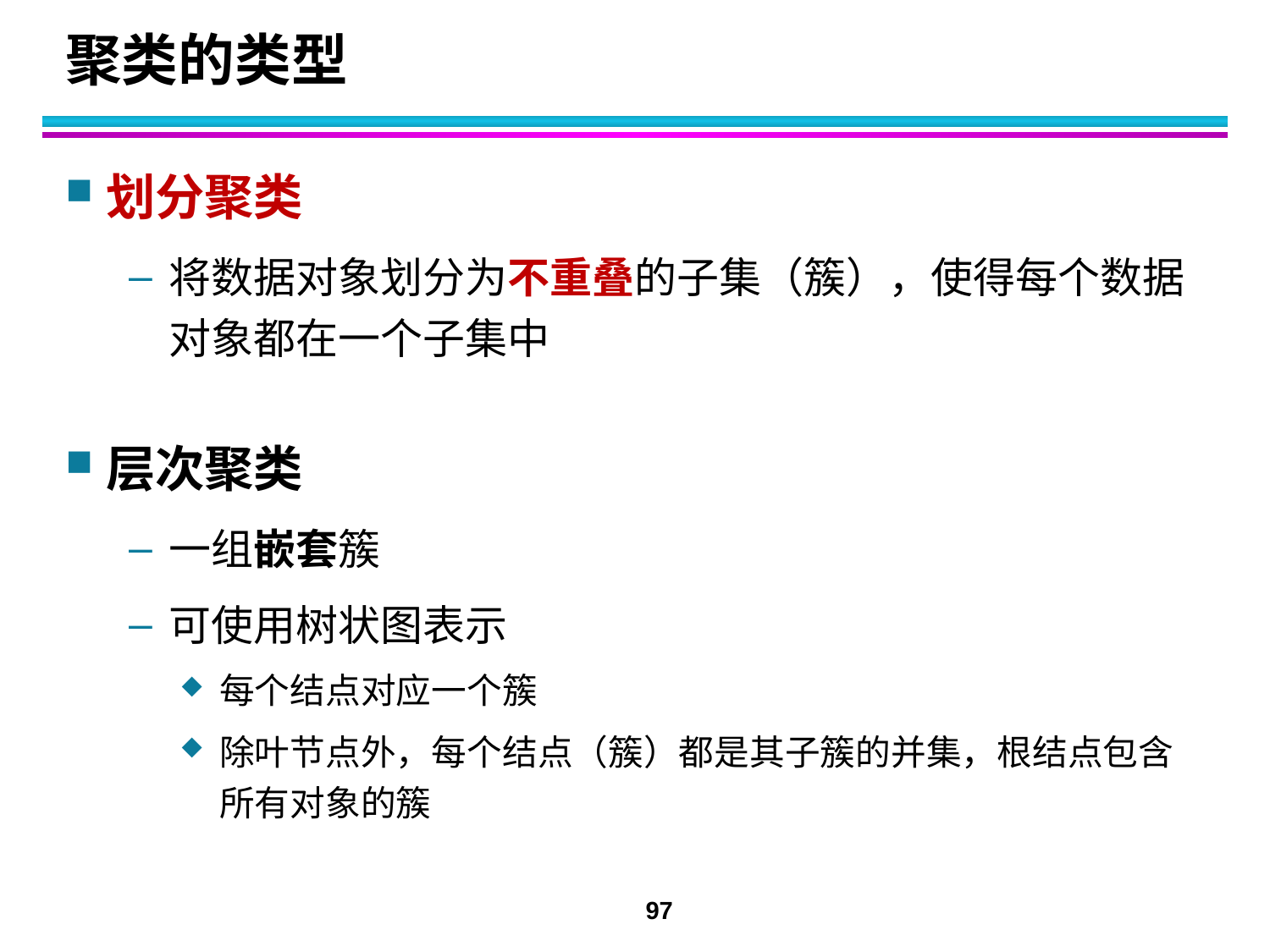

# 聚类的类型
划分聚类
将数据对象划分为不重叠的子集（簇），使得每个数据对象都在一个子集中

层次聚类
一组嵌套簇
可使用树状图表示
每个结点对应一个簇
除叶节点外，每个结点（簇）都是其子簇的并集，根结点包含所有对象的簇